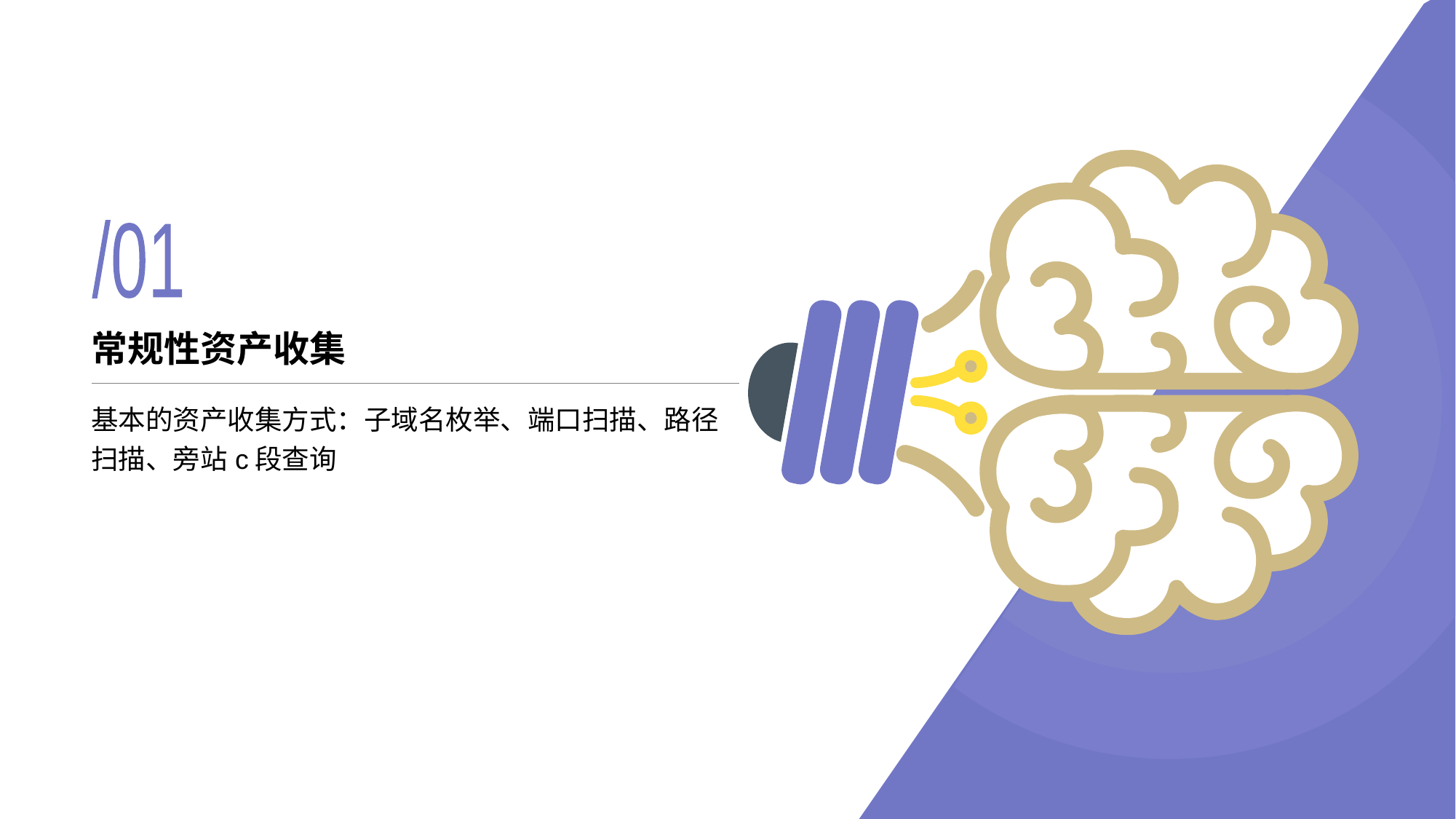

/01
# 常规性资产收集
基本的资产收集方式：子域名枚举、端口扫描、路径扫描、旁站c段查询